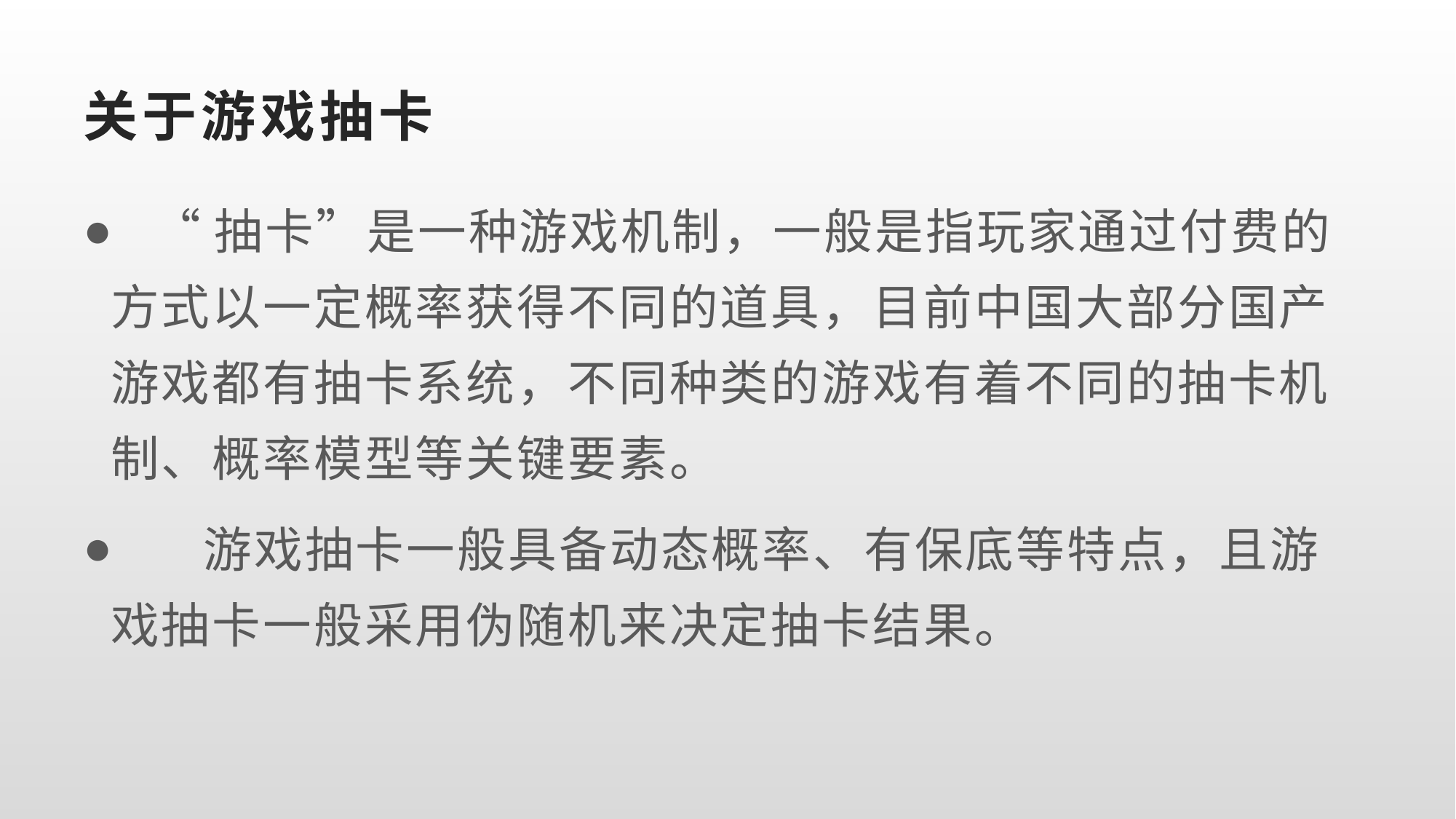

# 关于游戏抽卡
   “抽卡”是一种游戏机制，一般是指玩家通过付费的方式以一定概率获得不同的道具，目前中国大部分国产游戏都有抽卡系统，不同种类的游戏有着不同的抽卡机制、概率模型等关键要素。
      游戏抽卡一般具备动态概率、有保底等特点，且游戏抽卡一般采用伪随机来决定抽卡结果。